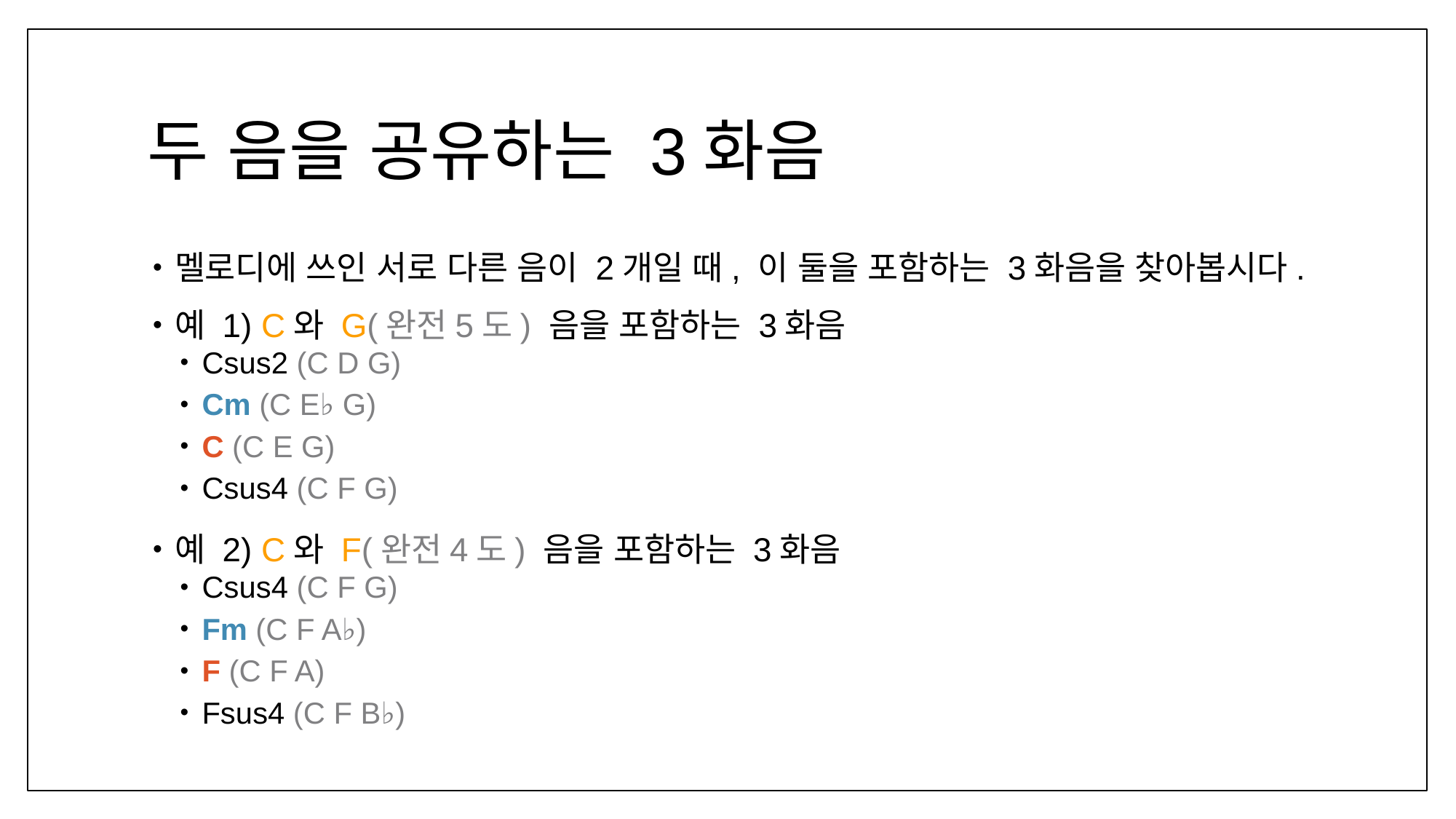

# 두 음을 공유하는 3화음
멜로디에 쓰인 서로 다른 음이 2개일 때, 이 둘을 포함하는 3화음을 찾아봅시다.
예 1) C와 G(완전5도) 음을 포함하는 3화음
Csus2 (C D G)
Cm (C E♭ G)
C (C E G)
Csus4 (C F G)
예 2) C와 F(완전4도) 음을 포함하는 3화음
Csus4 (C F G)
Fm (C F A♭)
F (C F A)
Fsus4 (C F B♭)